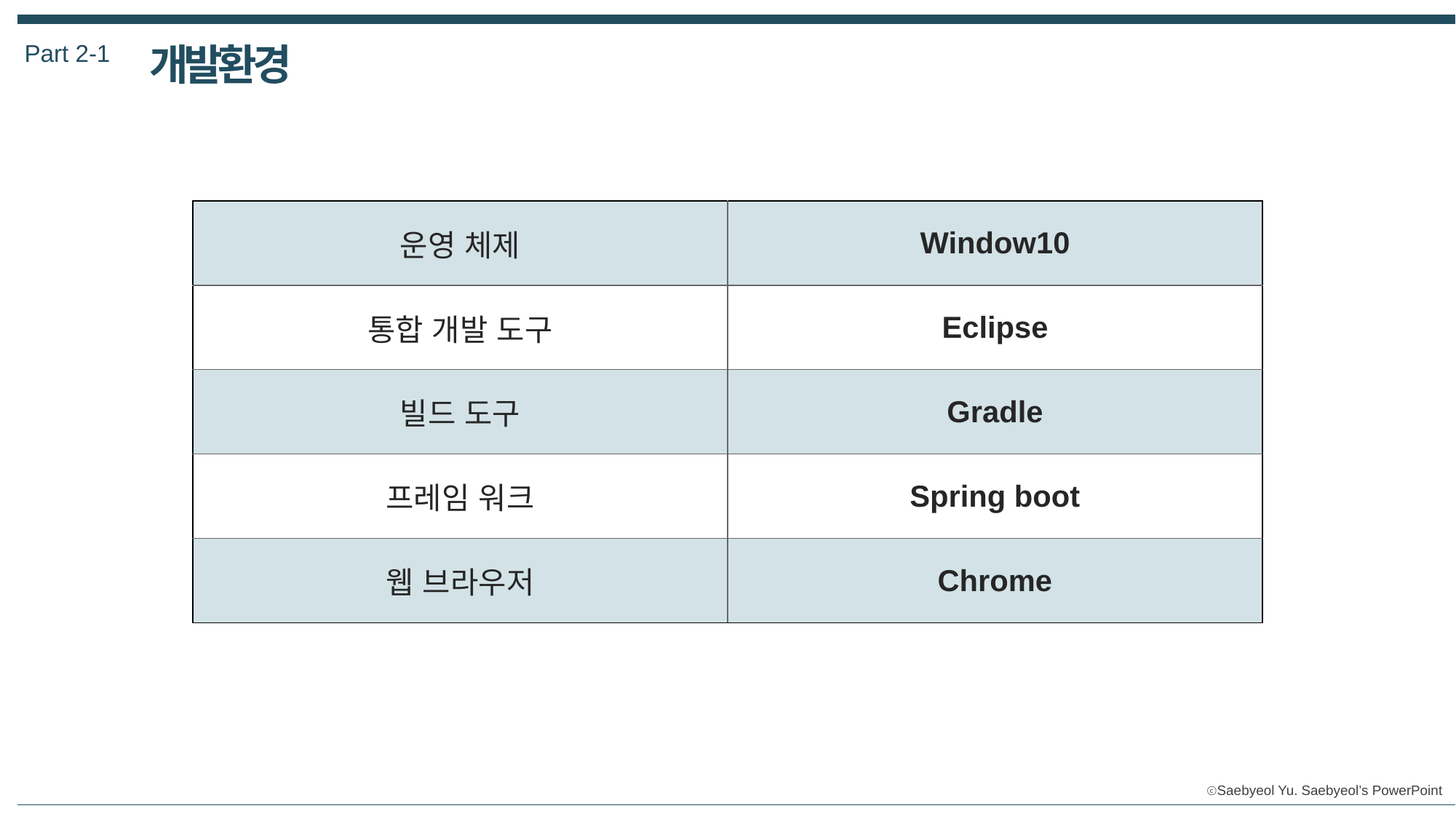

Part 2-1
개발환경
| 운영 체제 | Window10 |
| --- | --- |
| 통합 개발 도구 | Eclipse |
| 빌드 도구 | Gradle |
| 프레임 워크 | Spring boot |
| 웹 브라우저 | Chrome |